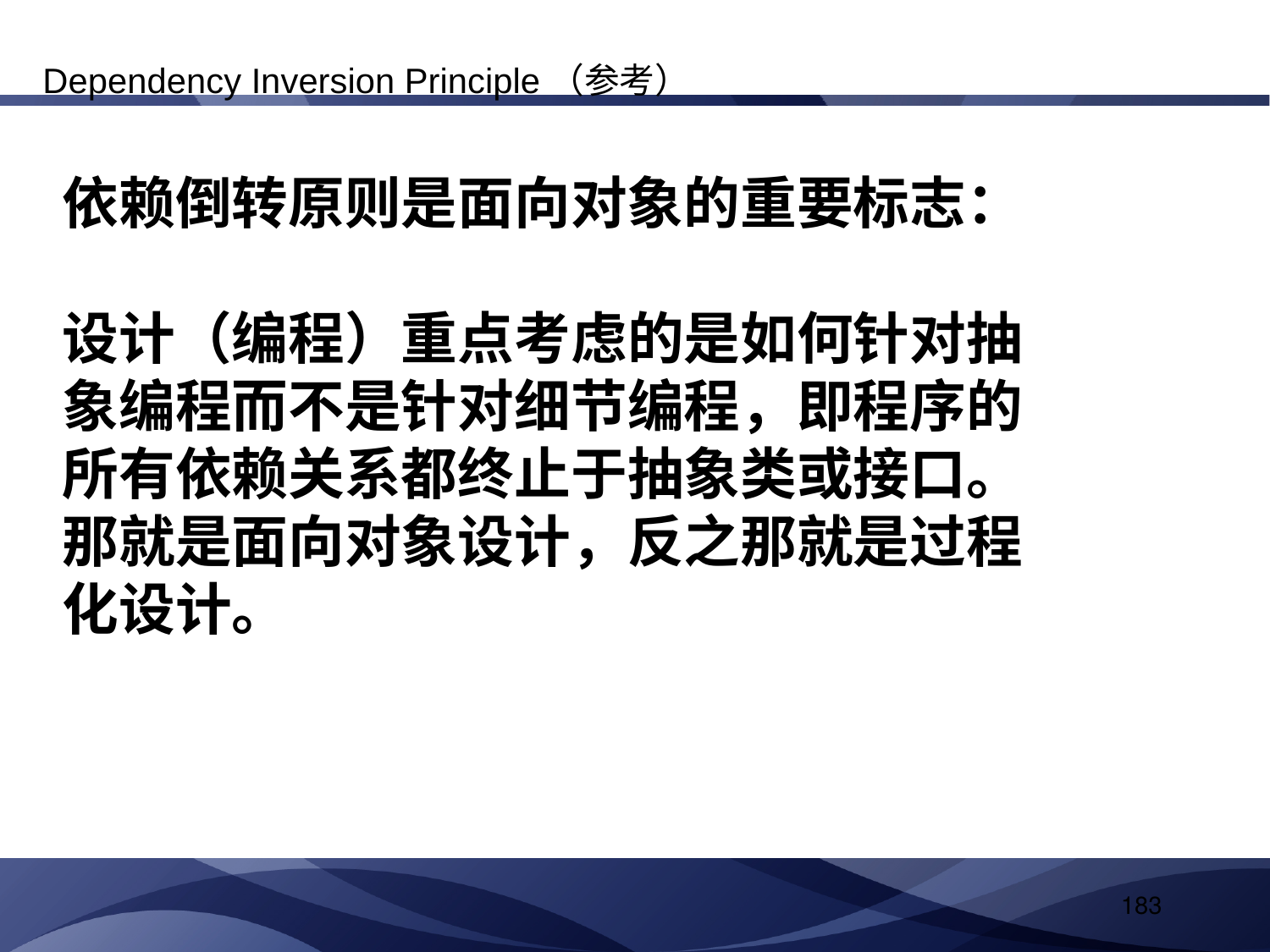

# Dependency Inversion Principle（参考）
依赖倒转原则是面向对象的重要标志：

设计（编程）重点考虑的是如何针对抽象编程而不是针对细节编程，即程序的所有依赖关系都终止于抽象类或接口。那就是面向对象设计，反之那就是过程化设计。
183